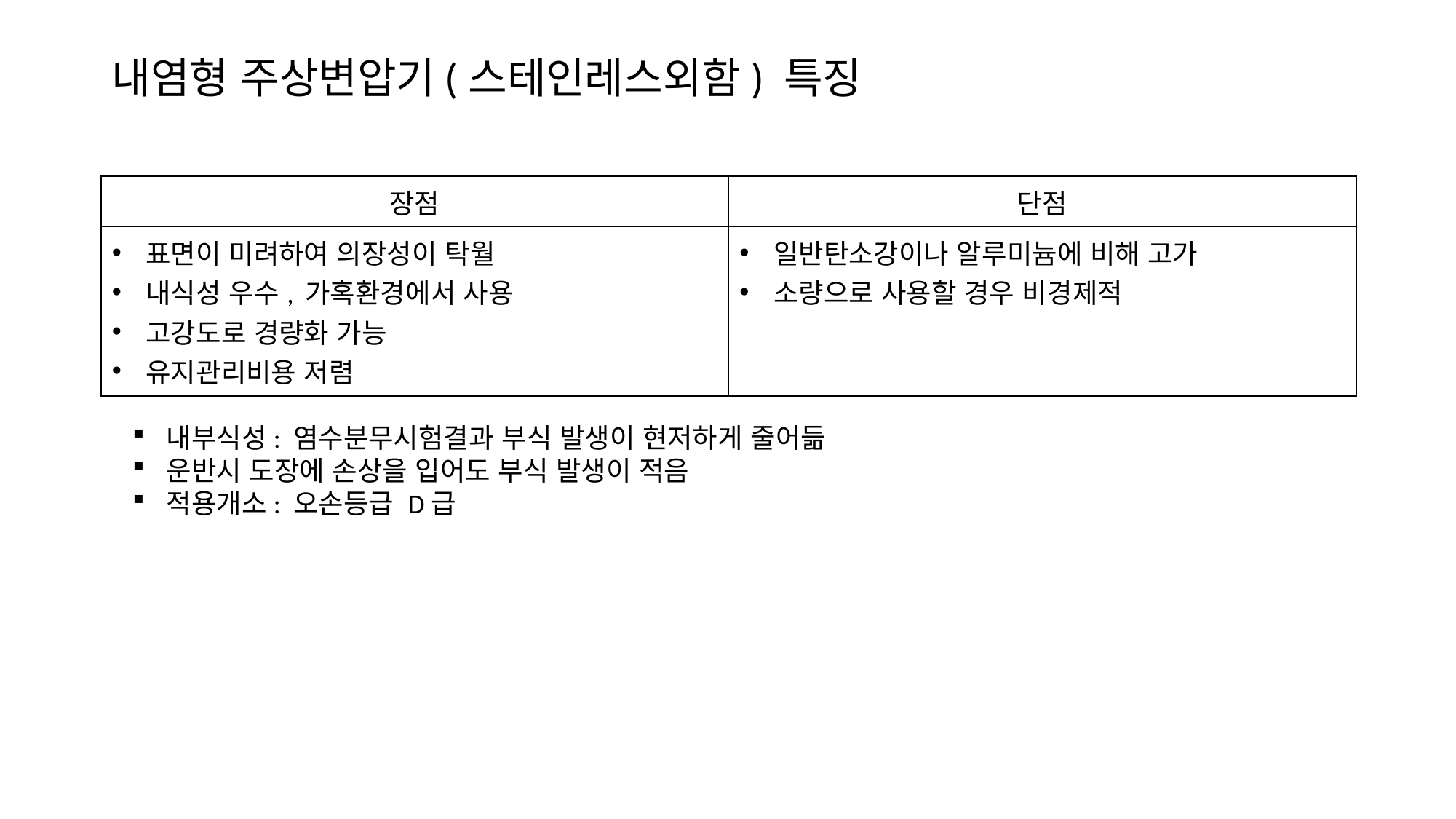

# 내염형 주상변압기(스테인레스외함) 특징
| 장점 | 단점 |
| --- | --- |
| 표면이 미려하여 의장성이 탁월 내식성 우수, 가혹환경에서 사용 고강도로 경량화 가능 유지관리비용 저렴 | 일반탄소강이나 알루미늄에 비해 고가 소량으로 사용할 경우 비경제적 |
내부식성: 염수분무시험결과 부식 발생이 현저하게 줄어듦
운반시 도장에 손상을 입어도 부식 발생이 적음
적용개소: 오손등급 D급